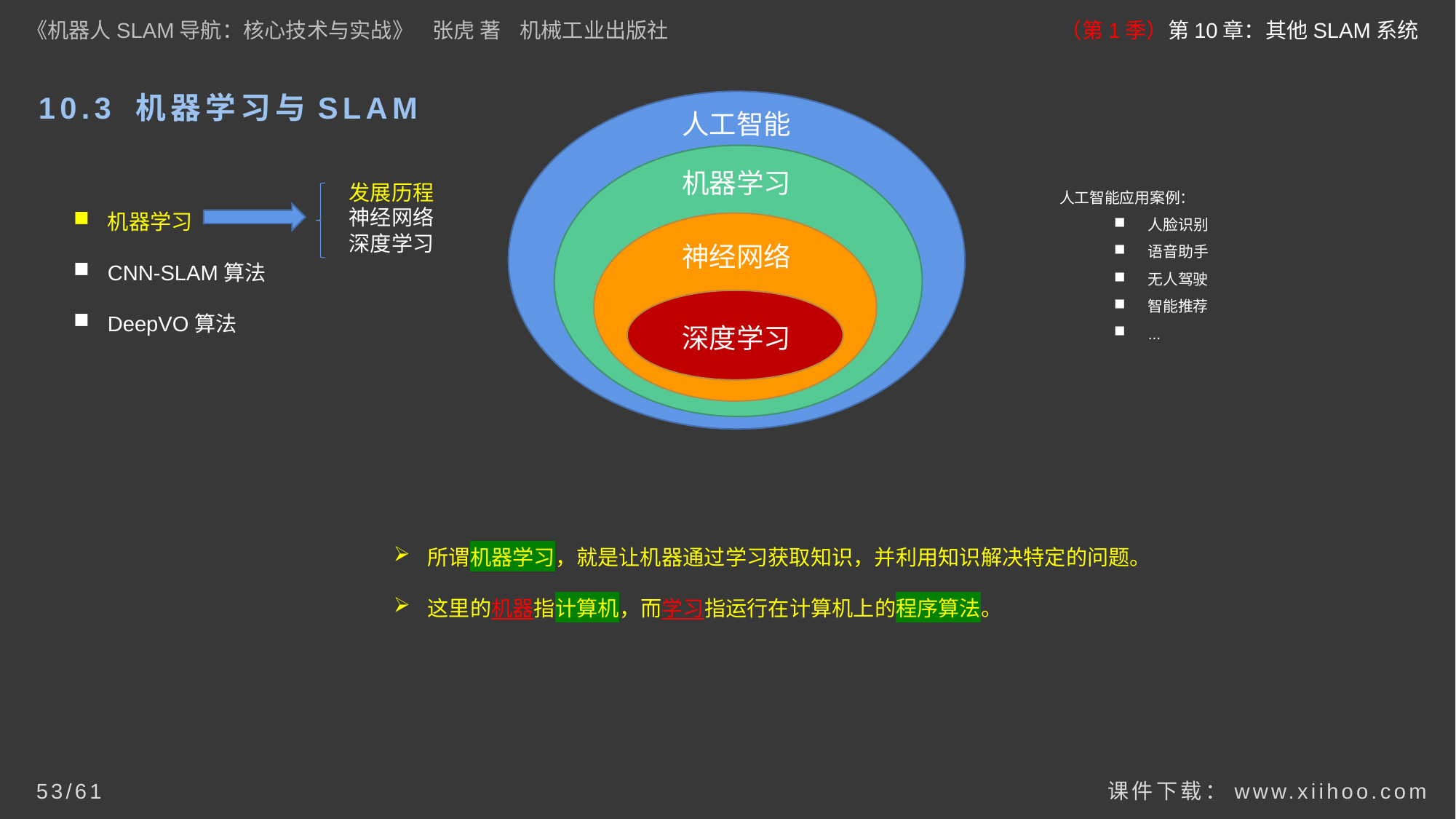

《机器人SLAM导航：核心技术与实战》    张虎 著    机械工业出版社
（第1季）第10章：其他SLAM系统
10.3 机器学习与SLAM

人工智能

机器学习

神经网络

深度学习
发展历程
神经网络
深度学习
人工智能应用案例：
人脸识别
语音助手
无人驾驶
智能推荐
...
机器学习
CNN-SLAM算法
DeepVO算法

所谓机器学习，就是让机器通过学习获取知识，并利用知识解决特定的问题。
这里的机器指计算机，而学习指运行在计算机上的程序算法。
课件下载：www.xiihoo.com
53/61